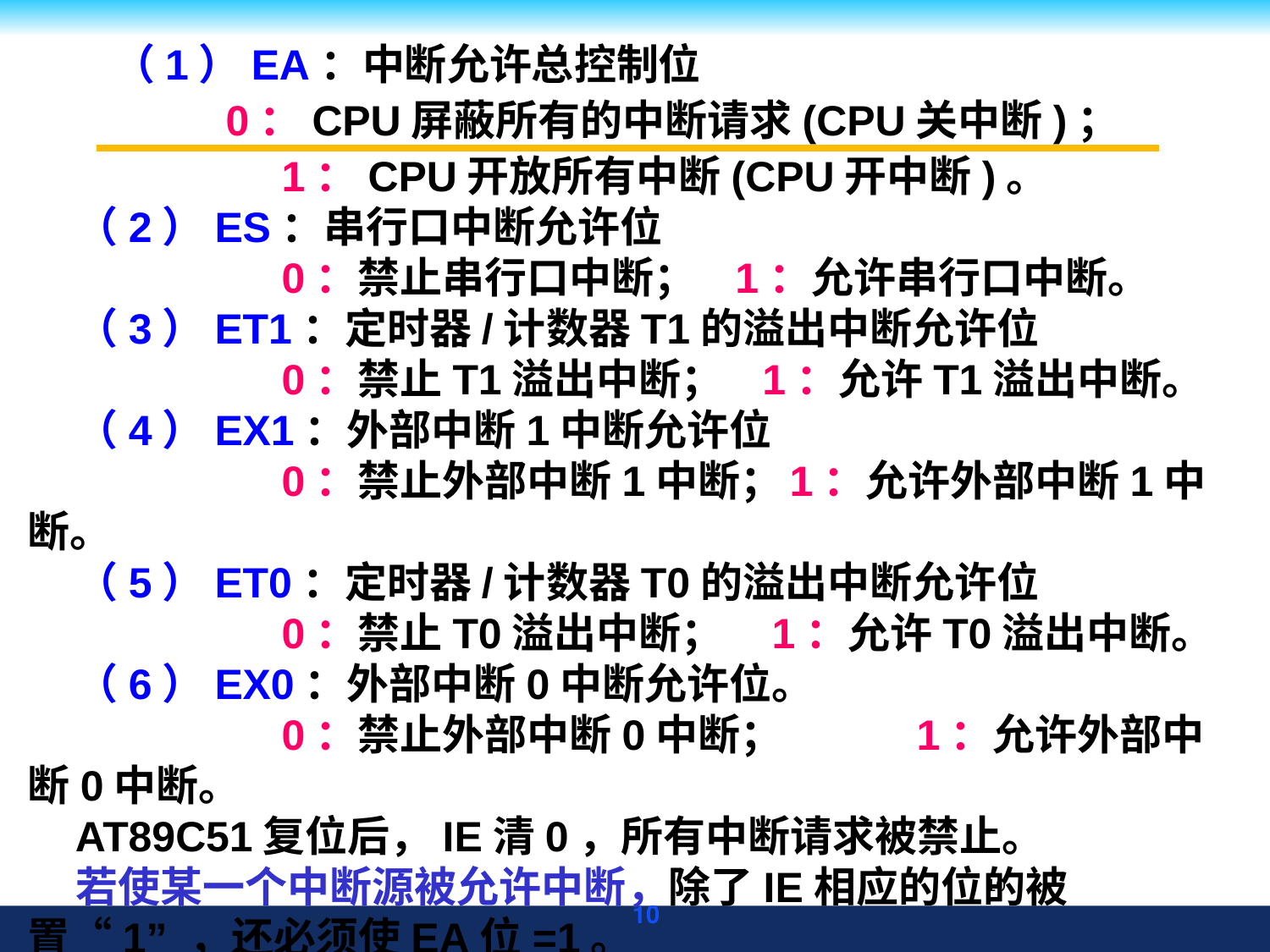

（1）EA：中断允许总控制位
	      0：CPU屏蔽所有的中断请求(CPU关中断)；
		1：CPU开放所有中断(CPU开中断)。
    （2）ES：串行口中断允许位
		0：禁止串行口中断；   1：允许串行口中断。
    （3）ET1：定时器/计数器T1的溢出中断允许位
		0：禁止T1溢出中断；   1：允许T1溢出中断。
    （4）EX1：外部中断1中断允许位
		0：禁止外部中断1中断；	1：允许外部中断1中断。
    （5）ET0：定时器/计数器T0的溢出中断允许位
		0：禁止T0溢出中断；    1：允许T0溢出中断。
    （6）EX0：外部中断0中断允许位。
		0：禁止外部中断0中断； 	1：允许外部中断0中断。
    AT89C51复位后，IE清0，所有中断请求被禁止。
    若使某一个中断源被允许中断，除了IE相应的位的被置“1” ，还必须使EA位=1。
10
10